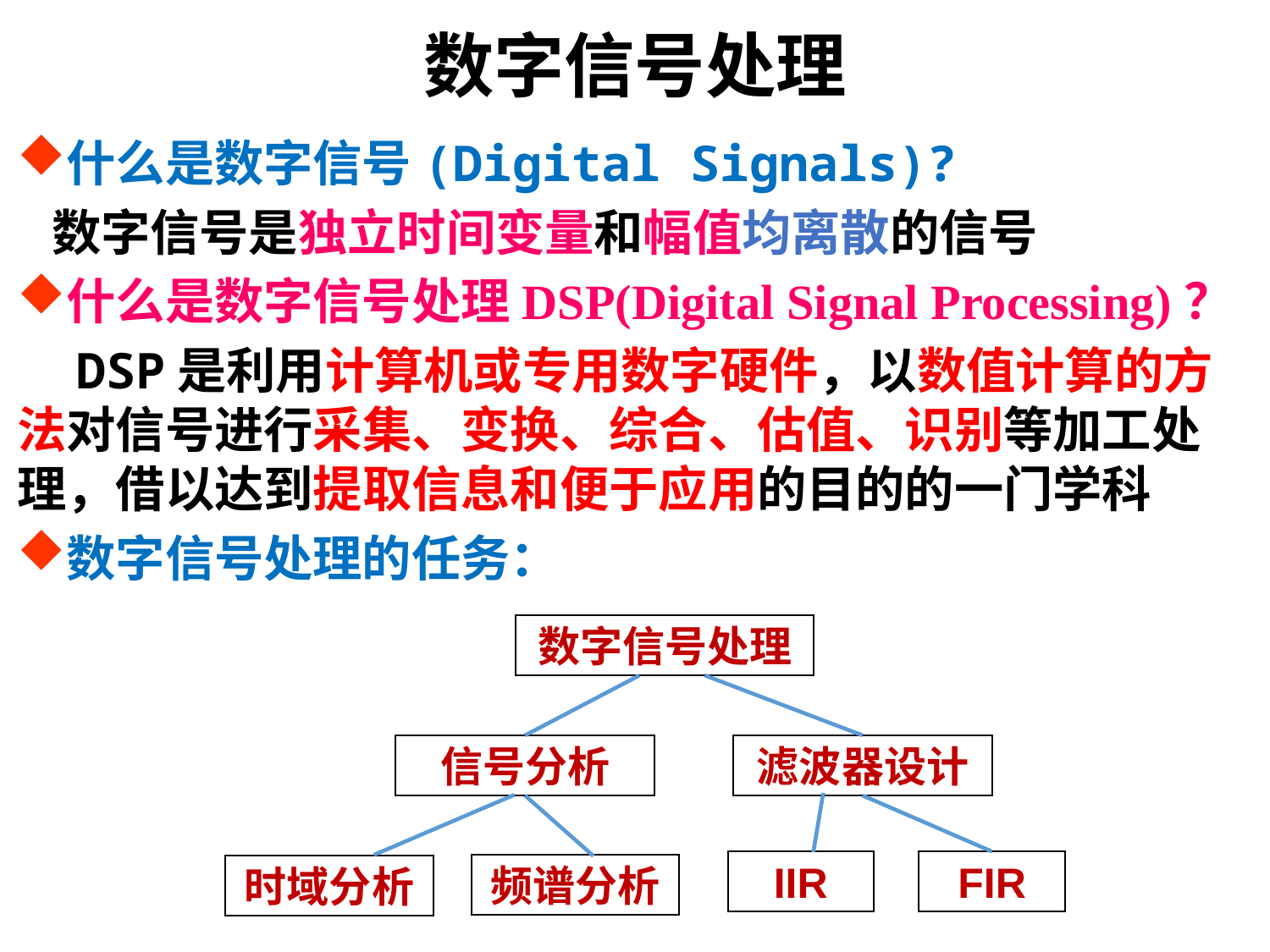

数字信号处理
什么是数字信号(Digital Signals)?
  数字信号是独立时间变量和幅值均离散的信号
什么是数字信号处理DSP(Digital Signal Processing)？
  DSP是利用计算机或专用数字硬件，以数值计算的方法对信号进行采集、变换、综合、估值、识别等加工处理，借以达到提取信息和便于应用的目的的一门学科
数字信号处理的任务：
数字信号处理
信号分析
滤波器设计
IIR
FIR
频谱分析
时域分析